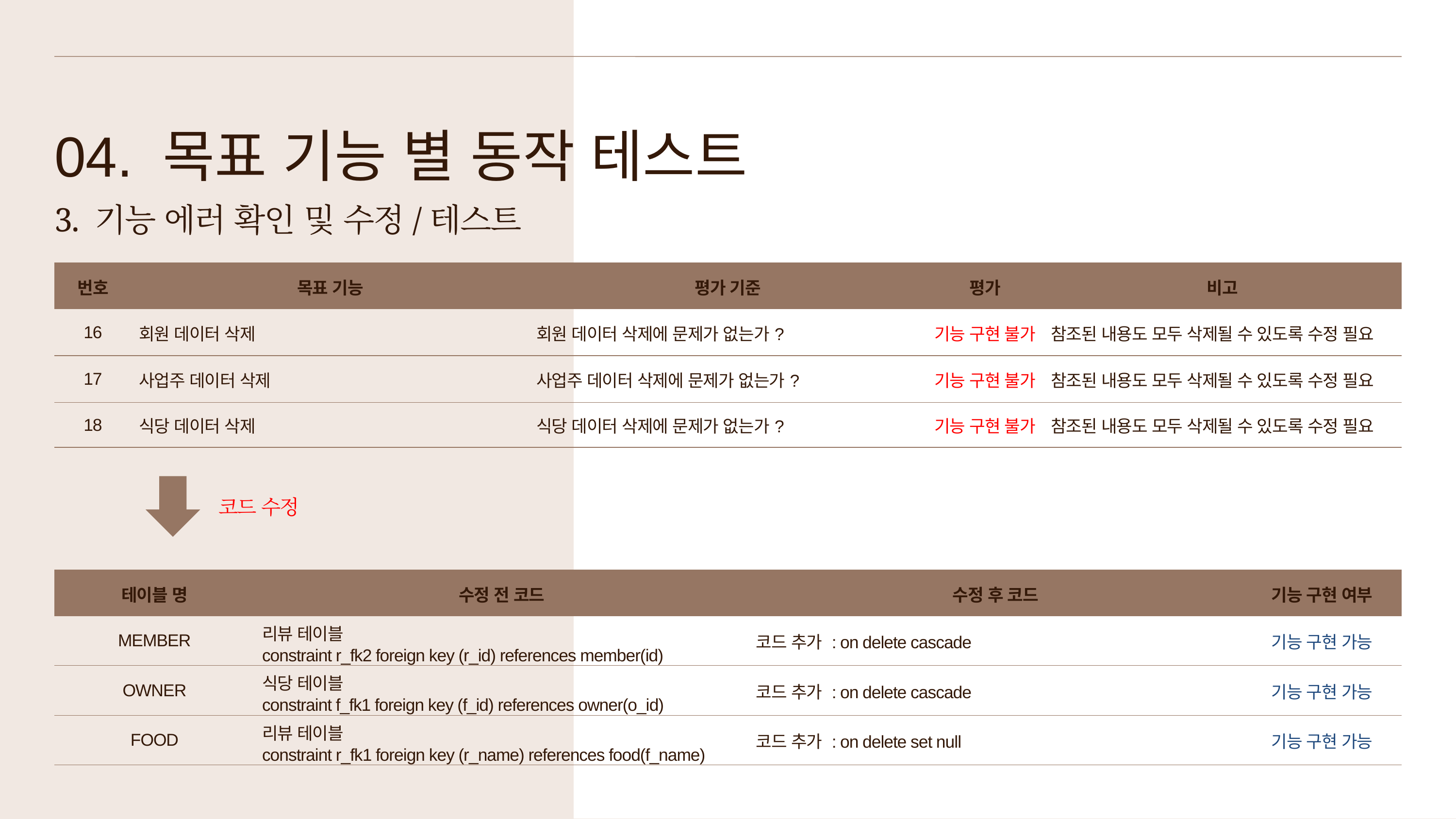

04. 목표 기능 별 동작 테스트
3. 기능 에러 확인 및 수정/테스트
| 번호 | 목표 기능 | 평가 기준 | 평가 | 비고 |
| --- | --- | --- | --- | --- |
| 16 | 회원 데이터 삭제 | 회원 데이터 삭제에 문제가 없는가? | 기능 구현 불가 | 참조된 내용도 모두 삭제될 수 있도록 수정 필요 |
| 17 | 사업주 데이터 삭제 | 사업주 데이터 삭제에 문제가 없는가? | 기능 구현 불가 | 참조된 내용도 모두 삭제될 수 있도록 수정 필요 |
| 18 | 식당 데이터 삭제 | 식당 데이터 삭제에 문제가 없는가? | 기능 구현 불가 | 참조된 내용도 모두 삭제될 수 있도록 수정 필요 |

코드 수정
| 테이블 명 | 수정 전 코드 | 수정 후 코드 | 기능 구현 여부 |
| --- | --- | --- | --- |
| MEMBER | 리뷰 테이블 constraint r\_fk2 foreign key (r\_id) references member(id) | 코드 추가 : on delete cascade | 기능 구현 가능 |
| OWNER | 식당 테이블 constraint f\_fk1 foreign key (f\_id) references owner(o\_id) | 코드 추가 : on delete cascade | 기능 구현 가능 |
| FOOD | 리뷰 테이블 constraint r\_fk1 foreign key (r\_name) references food(f\_name) | 코드 추가 : on delete set null | 기능 구현 가능 |